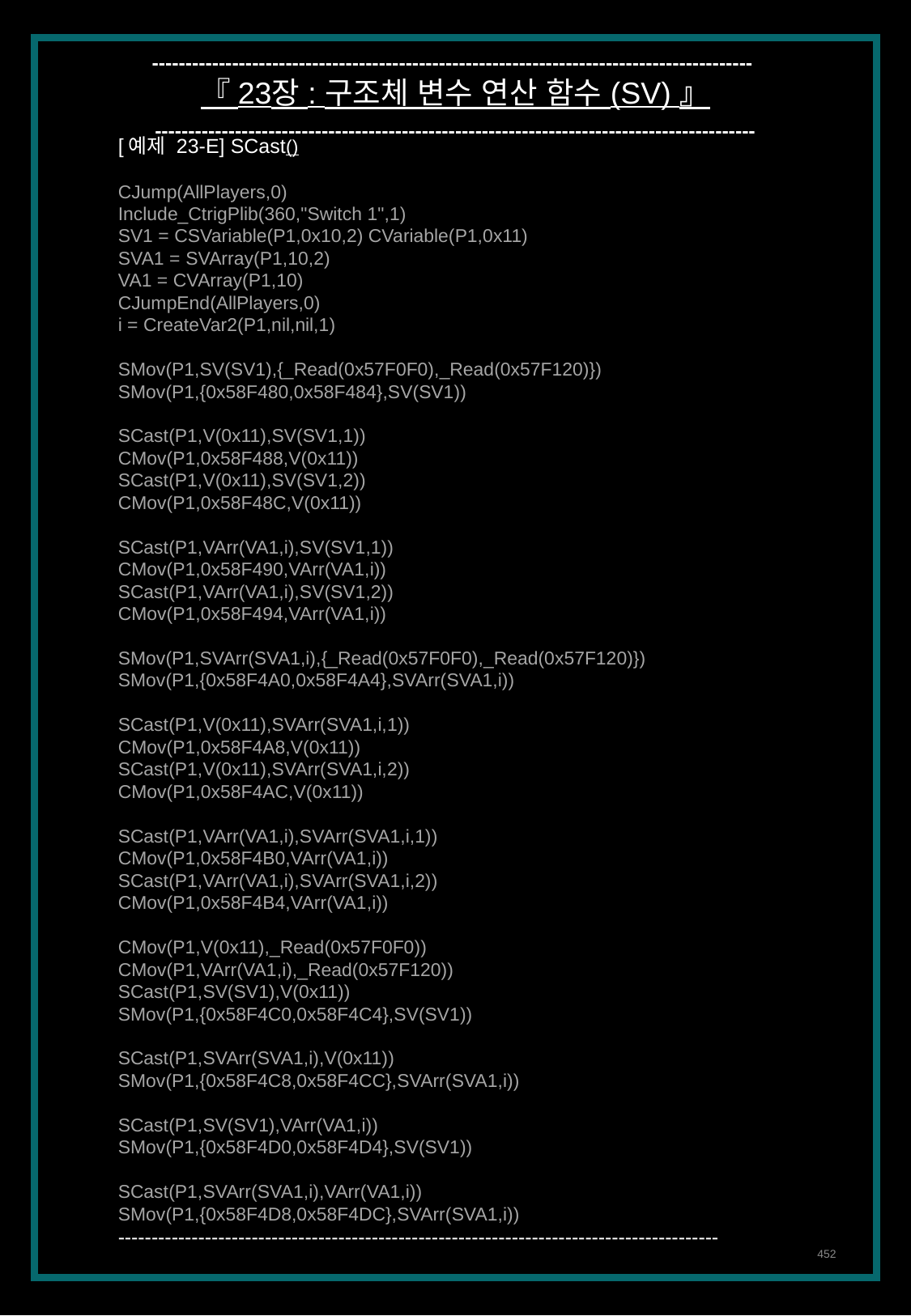

------------------------------------------------------------------------------------------
『 23장 : 구조체 변수 연산 함수 (SV) 』
------------------------------------------------------------------------------------------
[예제 23-E] SCast()

CJump(AllPlayers,0)
Include_CtrigPlib(360,"Switch 1",1)
SV1 = CSVariable(P1,0x10,2) CVariable(P1,0x11)
SVA1 = SVArray(P1,10,2)
VA1 = CVArray(P1,10)
CJumpEnd(AllPlayers,0)
i = CreateVar2(P1,nil,nil,1)

SMov(P1,SV(SV1),{_Read(0x57F0F0),_Read(0x57F120)})
SMov(P1,{0x58F480,0x58F484},SV(SV1))

SCast(P1,V(0x11),SV(SV1,1))
CMov(P1,0x58F488,V(0x11))
SCast(P1,V(0x11),SV(SV1,2))
CMov(P1,0x58F48C,V(0x11))

SCast(P1,VArr(VA1,i),SV(SV1,1))
CMov(P1,0x58F490,VArr(VA1,i))
SCast(P1,VArr(VA1,i),SV(SV1,2))
CMov(P1,0x58F494,VArr(VA1,i))

SMov(P1,SVArr(SVA1,i),{_Read(0x57F0F0),_Read(0x57F120)})
SMov(P1,{0x58F4A0,0x58F4A4},SVArr(SVA1,i))

SCast(P1,V(0x11),SVArr(SVA1,i,1))
CMov(P1,0x58F4A8,V(0x11))
SCast(P1,V(0x11),SVArr(SVA1,i,2))
CMov(P1,0x58F4AC,V(0x11))

SCast(P1,VArr(VA1,i),SVArr(SVA1,i,1))
CMov(P1,0x58F4B0,VArr(VA1,i))
SCast(P1,VArr(VA1,i),SVArr(SVA1,i,2))
CMov(P1,0x58F4B4,VArr(VA1,i))

CMov(P1,V(0x11),_Read(0x57F0F0))
CMov(P1,VArr(VA1,i),_Read(0x57F120))
SCast(P1,SV(SV1),V(0x11))
SMov(P1,{0x58F4C0,0x58F4C4},SV(SV1))

SCast(P1,SVArr(SVA1,i),V(0x11))
SMov(P1,{0x58F4C8,0x58F4CC},SVArr(SVA1,i))

SCast(P1,SV(SV1),VArr(VA1,i))
SMov(P1,{0x58F4D0,0x58F4D4},SV(SV1))

SCast(P1,SVArr(SVA1,i),VArr(VA1,i))
SMov(P1,{0x58F4D8,0x58F4DC},SVArr(SVA1,i))
------------------------------------------------------------------------------------------
452